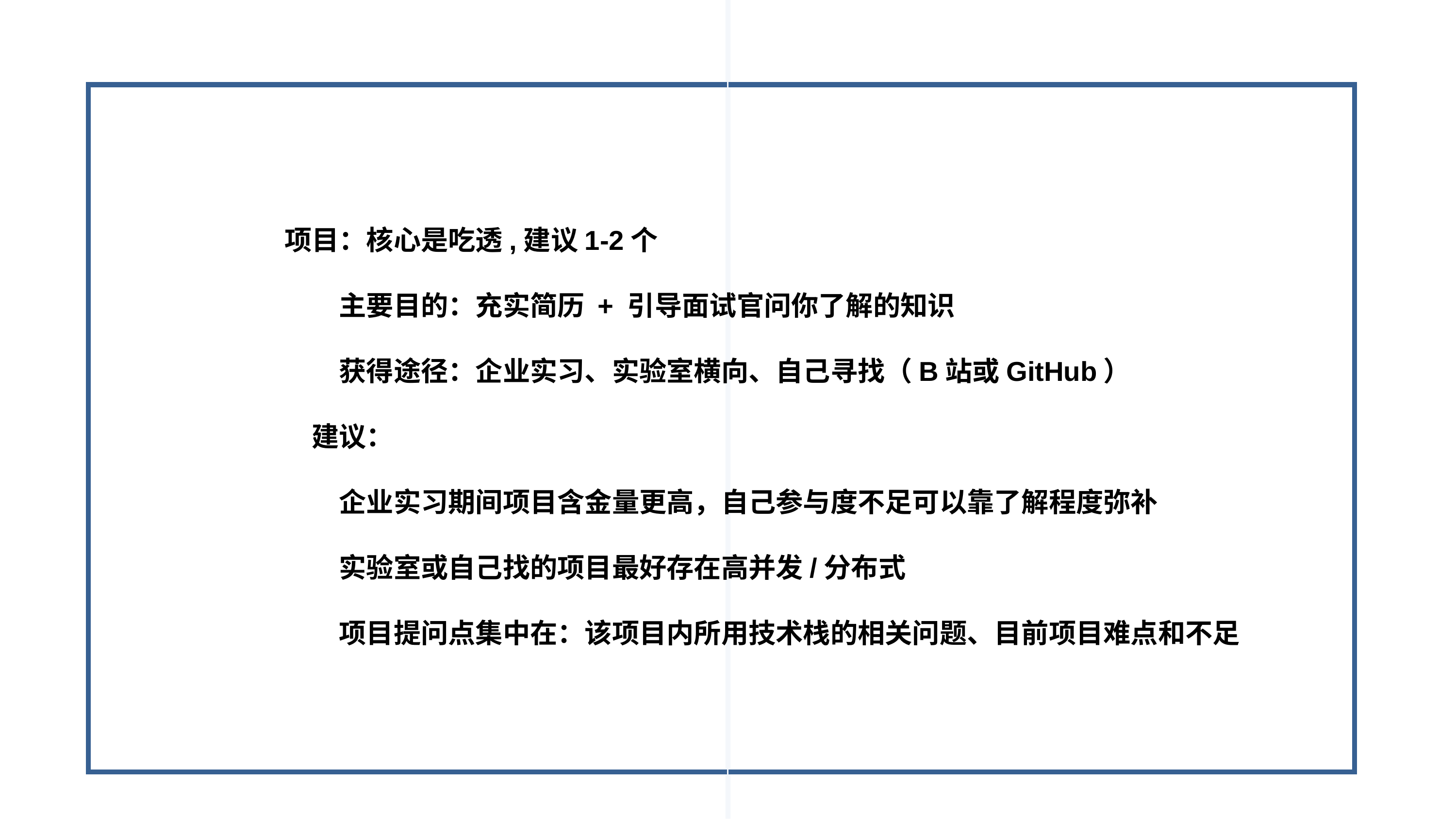

项目：核心是吃透,建议1-2个

主要目的：充实简历 + 引导面试官问你了解的知识

获得途径：企业实习、实验室横向、自己寻找（B站或GitHub）

建议：

企业实习期间项目含金量更高，自己参与度不足可以靠了解程度弥补

实验室或自己找的项目最好存在高并发/分布式

项目提问点集中在：该项目内所用技术栈的相关问题、目前项目难点和不足